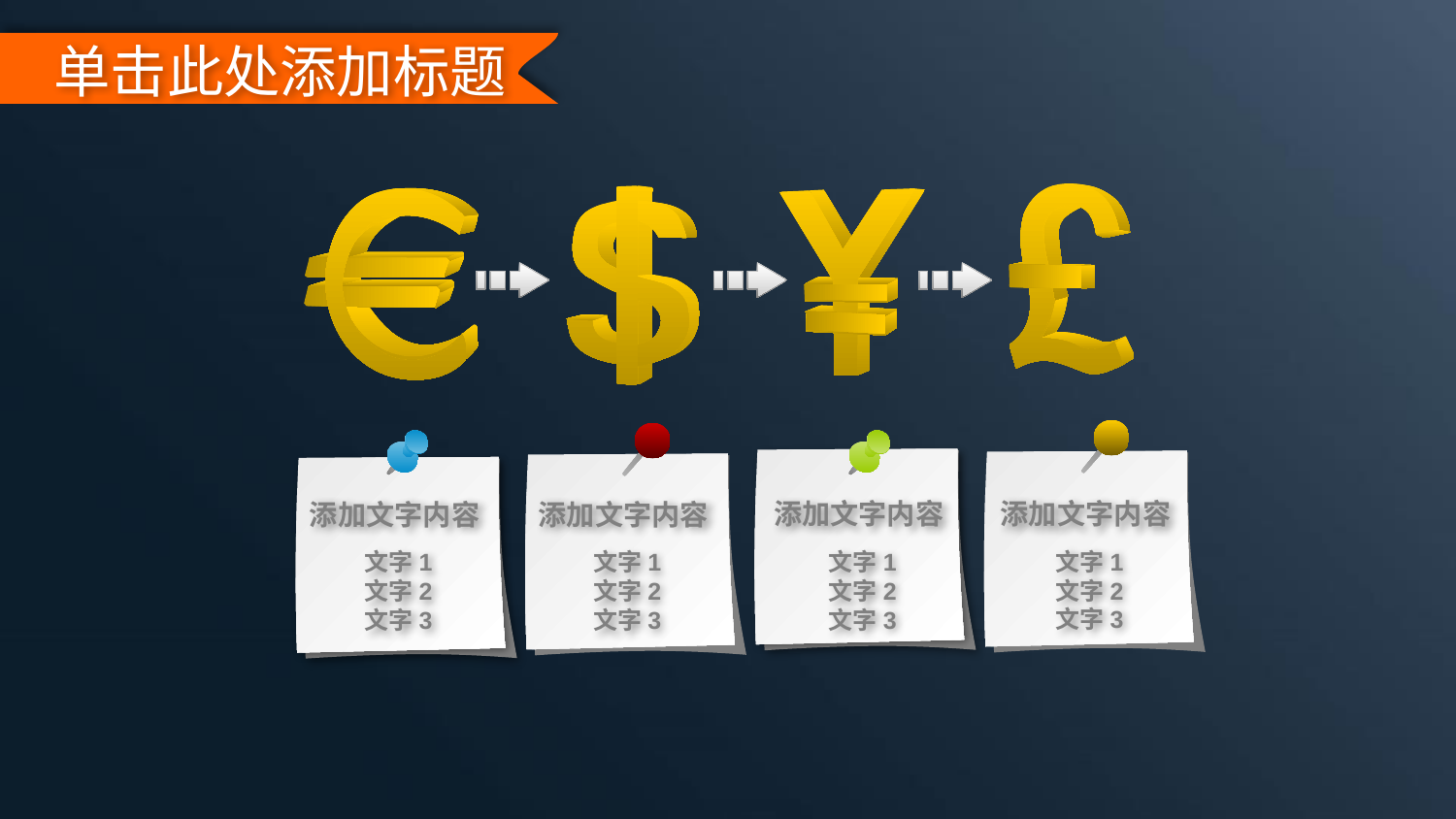

单击此处添加标题

添加文字内容
文字1
文字2
文字3

添加文字内容
文字1
文字2
文字3

添加文字内容
文字1
文字2
文字3

添加文字内容
文字1
文字2
文字3